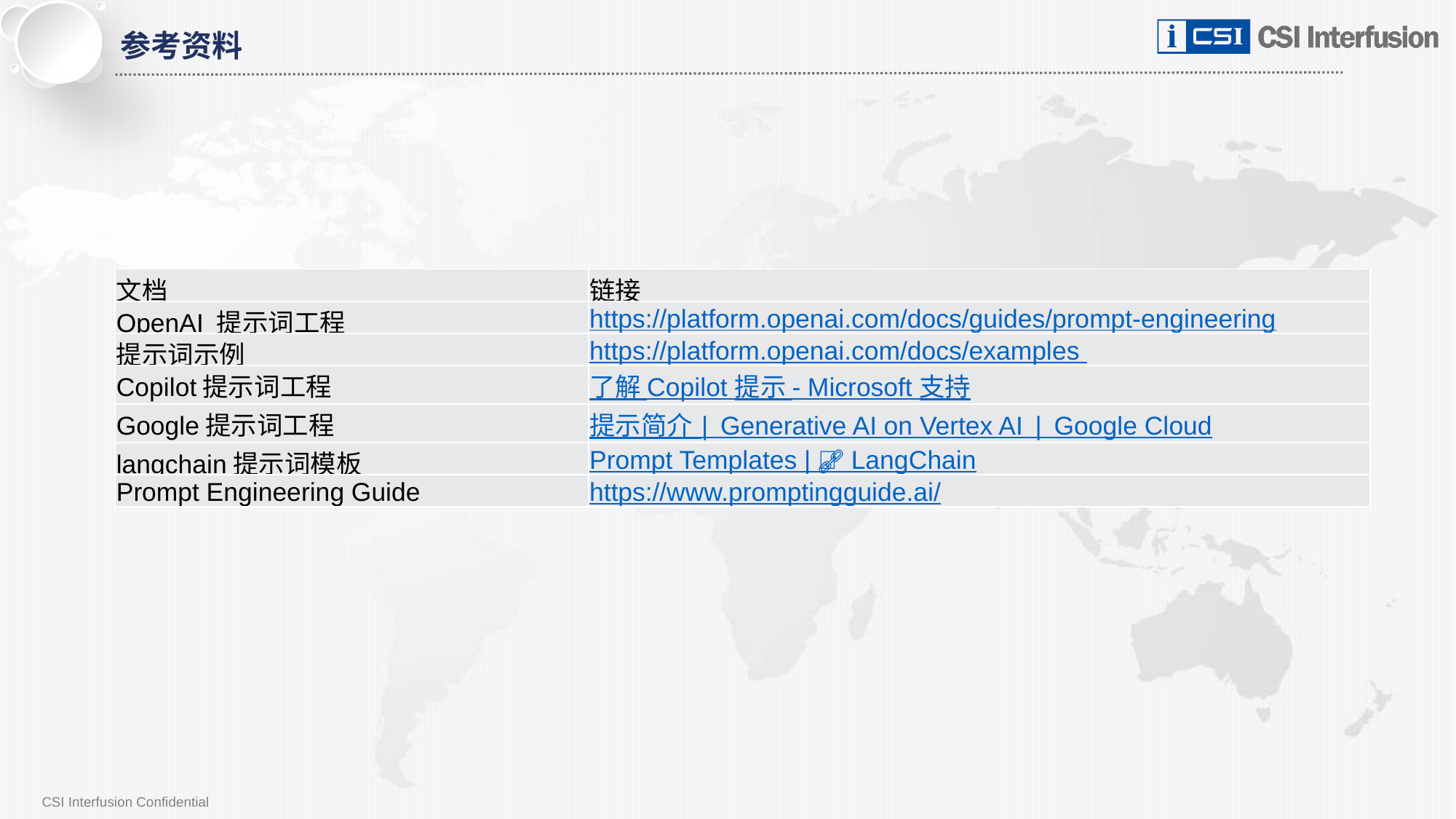

参考资料

| 文档 | 链接 |
| --- | --- |
| OpenAI 提示词工程 | https://platform.openai.com/docs/guides/prompt-engineering |
| 提示词示例 | https://platform.openai.com/docs/examples |
| Copilot提示词工程 | 了解 Copilot 提示 - Microsoft 支持 |
| Google提示词工程 | 提示简介  |  Generative AI on Vertex AI  |  Google Cloud |
| langchain提示词模板 | Prompt Templates | 🦜️🔗 LangChain |
| Prompt Engineering Guide | https://www.promptingguide.ai/ |